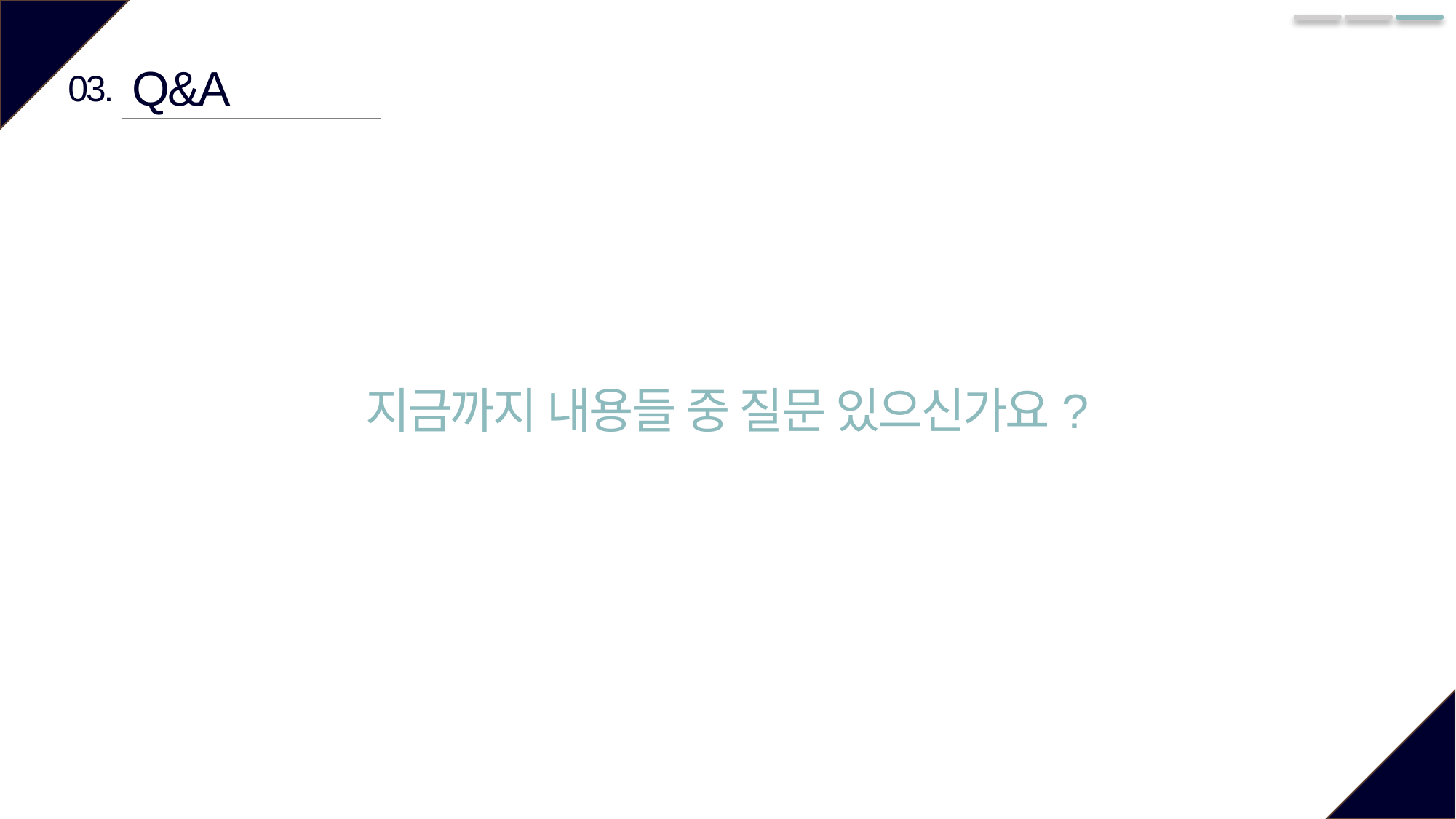

Q&A
03.
지금까지 내용들 중 질문 있으신가요?